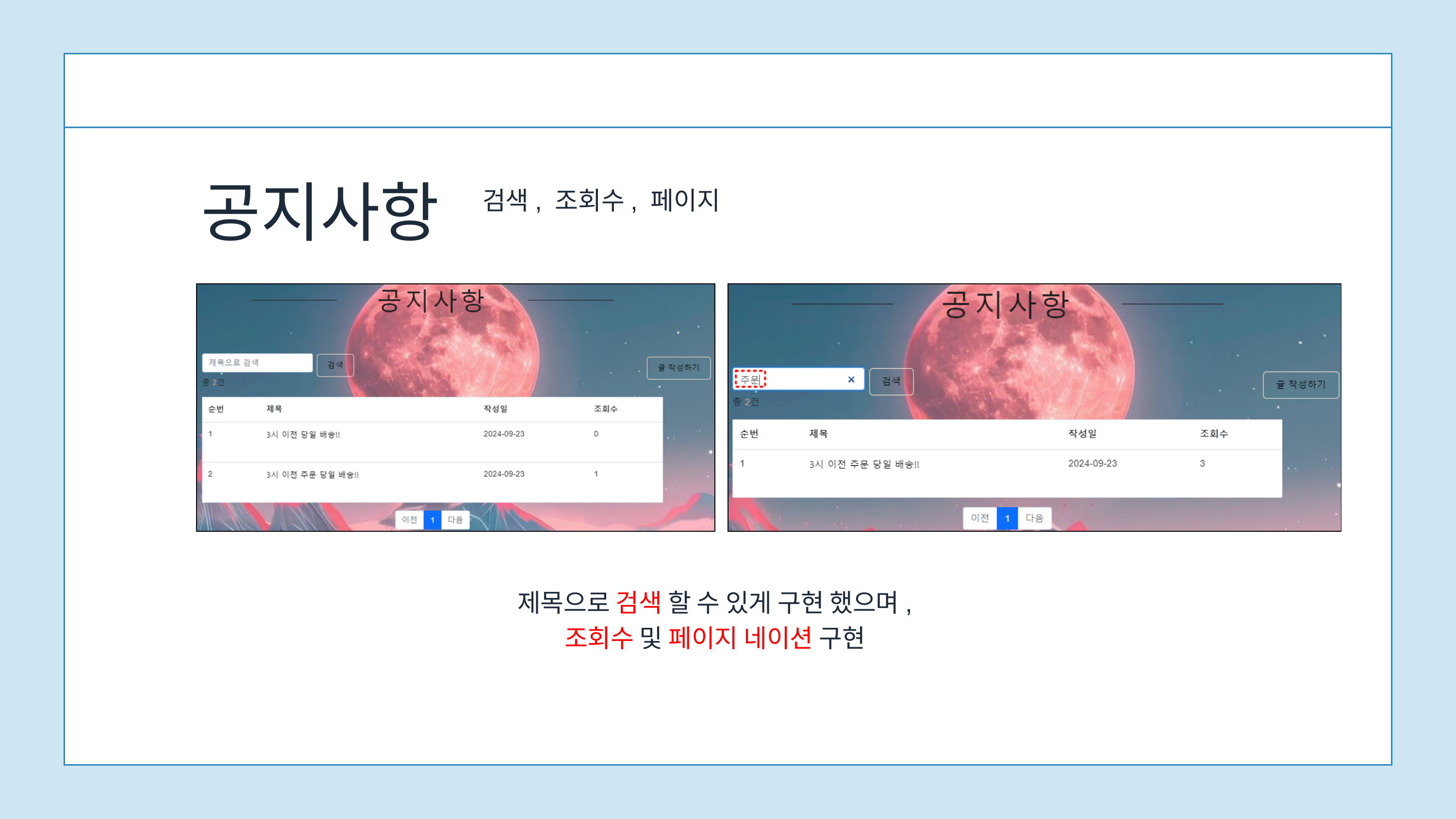

공지사항

검색, 조회수, 페이지

제목으로 검색 할 수 있게 구현 했으며,
조회수 및 페이지 네이션 구현